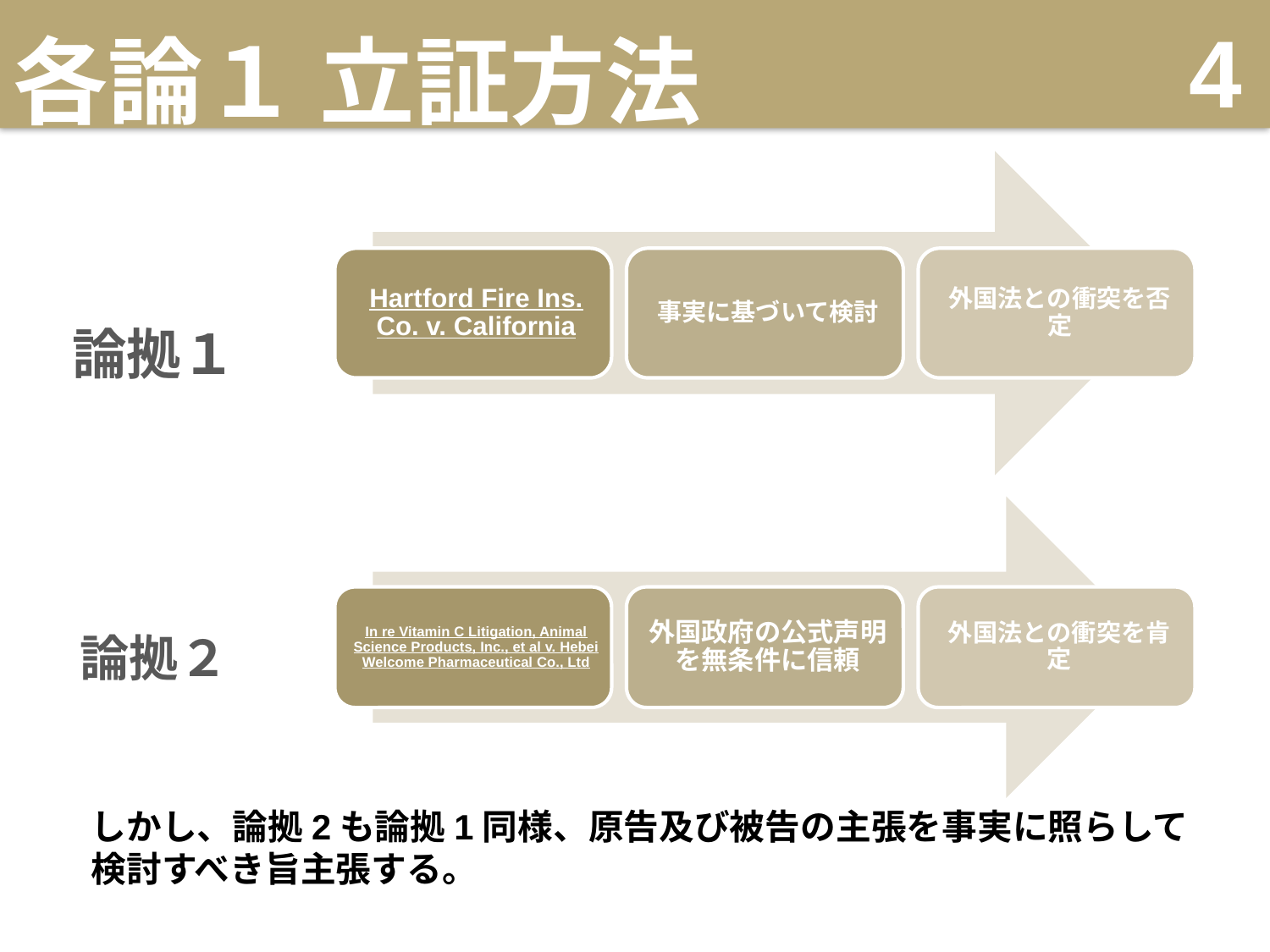

# 各論１ 立証方法
4
Hartford Fire Ins. Co. v. California
事実に基づいて検討
外国法との衝突を否定

論拠１

In re Vitamin C Litigation, Animal Science Products, Inc., et al v. Hebei Welcome Pharmaceutical Co., Ltd
外国政府の公式声明を無条件に信頼
外国法との衝突を肯定
論拠２
しかし、論拠2も論拠1同様、原告及び被告の主張を事実に照らして検討すべき旨主張する。